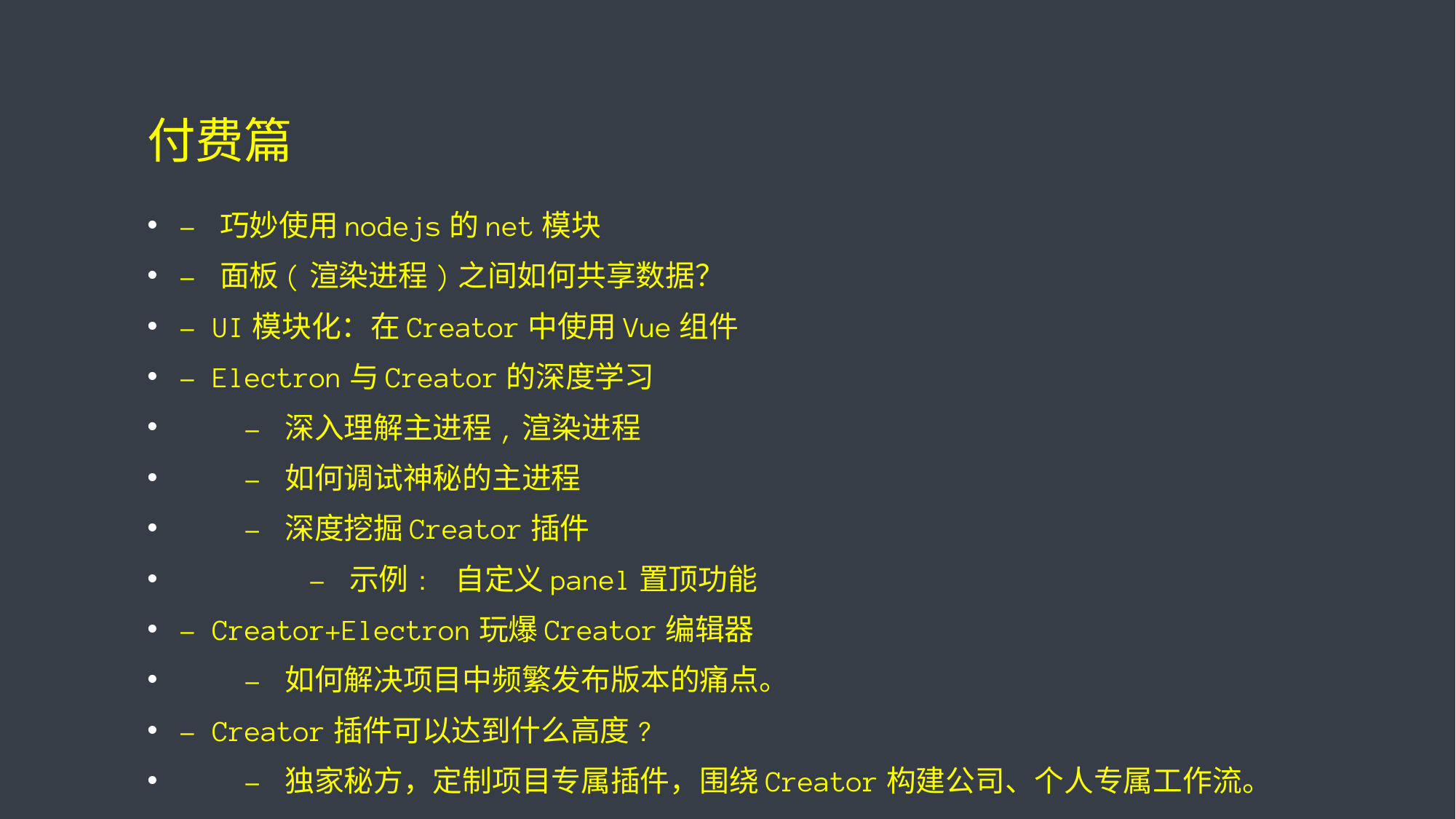

# 付费篇
- 巧妙使用nodejs的net模块
- 面板(渲染进程)之间如何共享数据？
- UI模块化：在Creator中使用Vue组件
- Electron与Creator的深度学习
    - 深入理解主进程,渲染进程
    - 如何调试神秘的主进程
    - 深度挖掘Creator插件
        - 示例: 自定义panel置顶功能
- Creator+Electron玩爆Creator编辑器
    - 如何解决项目中频繁发布版本的痛点。
- Creator插件可以达到什么高度?
    - 独家秘方，定制项目专属插件，围绕Creator构建公司、个人专属工作流。